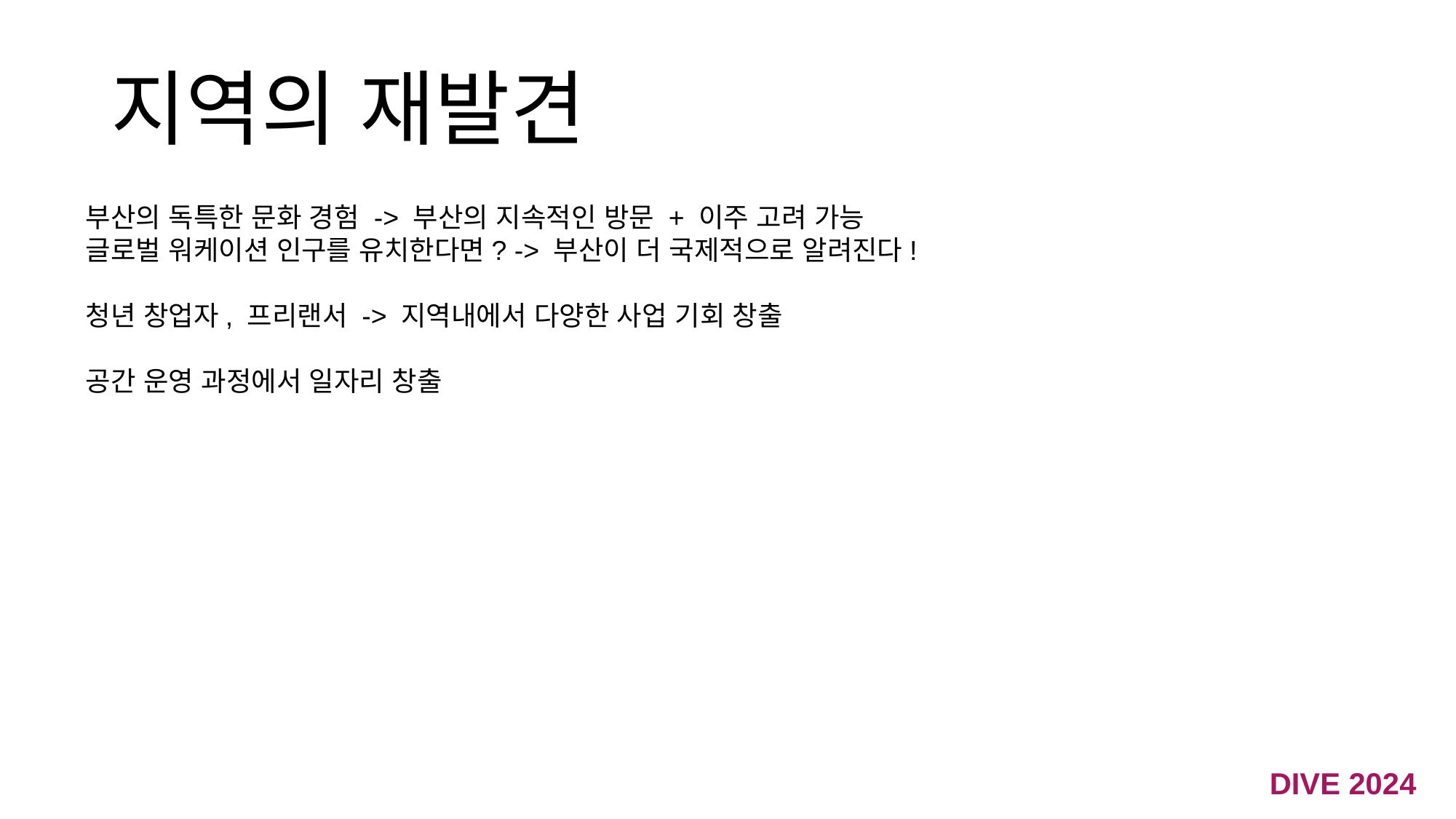

# 지역의 재발견
부산의 독특한 문화 경험 -> 부산의 지속적인 방문 + 이주 고려 가능
글로벌 워케이션 인구를 유치한다면? -> 부산이 더 국제적으로 알려진다!

청년 창업자, 프리랜서 -> 지역내에서 다양한 사업 기회 창출

공간 운영 과정에서 일자리 창출